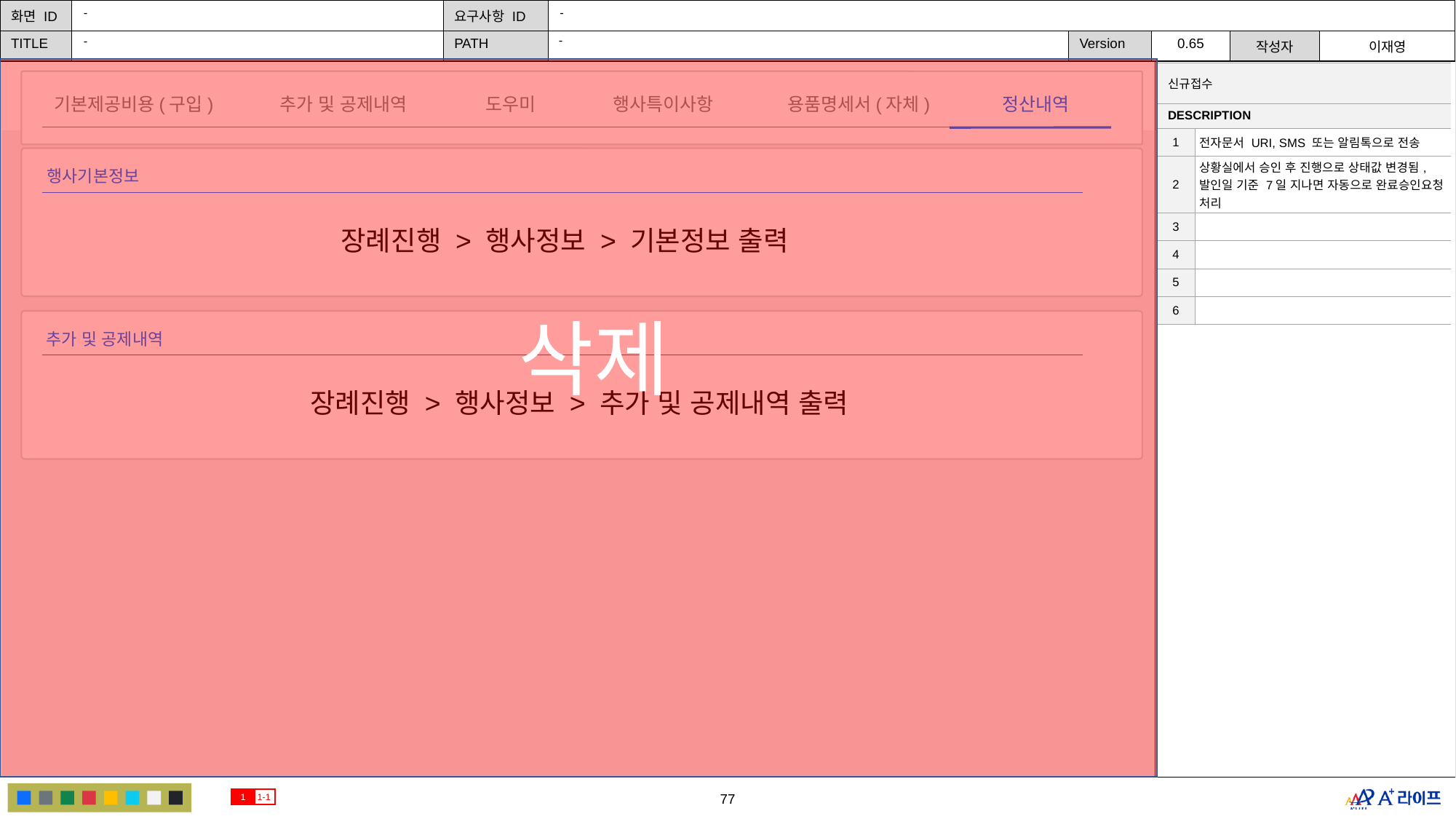

-
-
-
-

| 신규접수 |  |
| --- | --- |
| DESCRIPTION |  |
| 1 | 전자문서 URI, SMS 또는 알림톡으로 전송 |
| 2 | 상황실에서 승인 후 진행으로 상태값 변경됨, 발인일 기준 7일 지나면 자동으로 완료승인요청 처리 |
| 3 |  |
| 4 |  |
| 5 |  |
| 6 |  |

도우미
용품명세서(자체)
행사특이사항
추가 및 공제내역
정산내역
기본제공비용(구입)

행사기본정보
장례진행 > 행사정보 > 기본정보 출력
삭제

추가 및 공제내역
장례진행 > 행사정보 > 추가 및 공제내역 출력
1
1-1